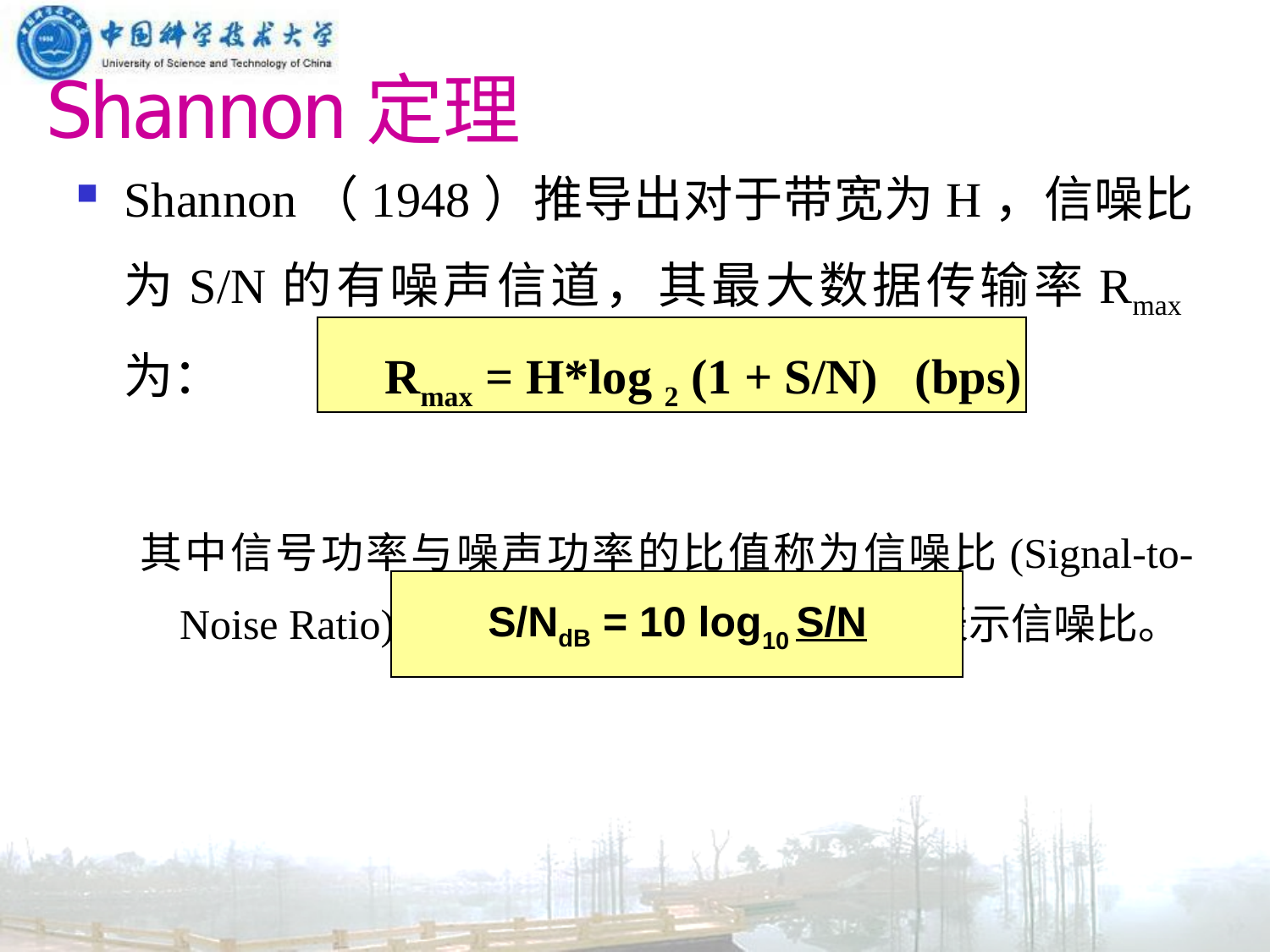

# Shannon定理
Shannon（1948）推导出对于带宽为H，信噪比为S/N的有噪声信道，其最大数据传输率Rmax为：

其中信号功率与噪声功率的比值称为信噪比(Signal-to-Noise Ratio)；我们一般使用分贝(dB)来表示信噪比。

Rmax = H*log 2 (1 + S/N)   (bps)
S/NdB = 10 log10 S/N